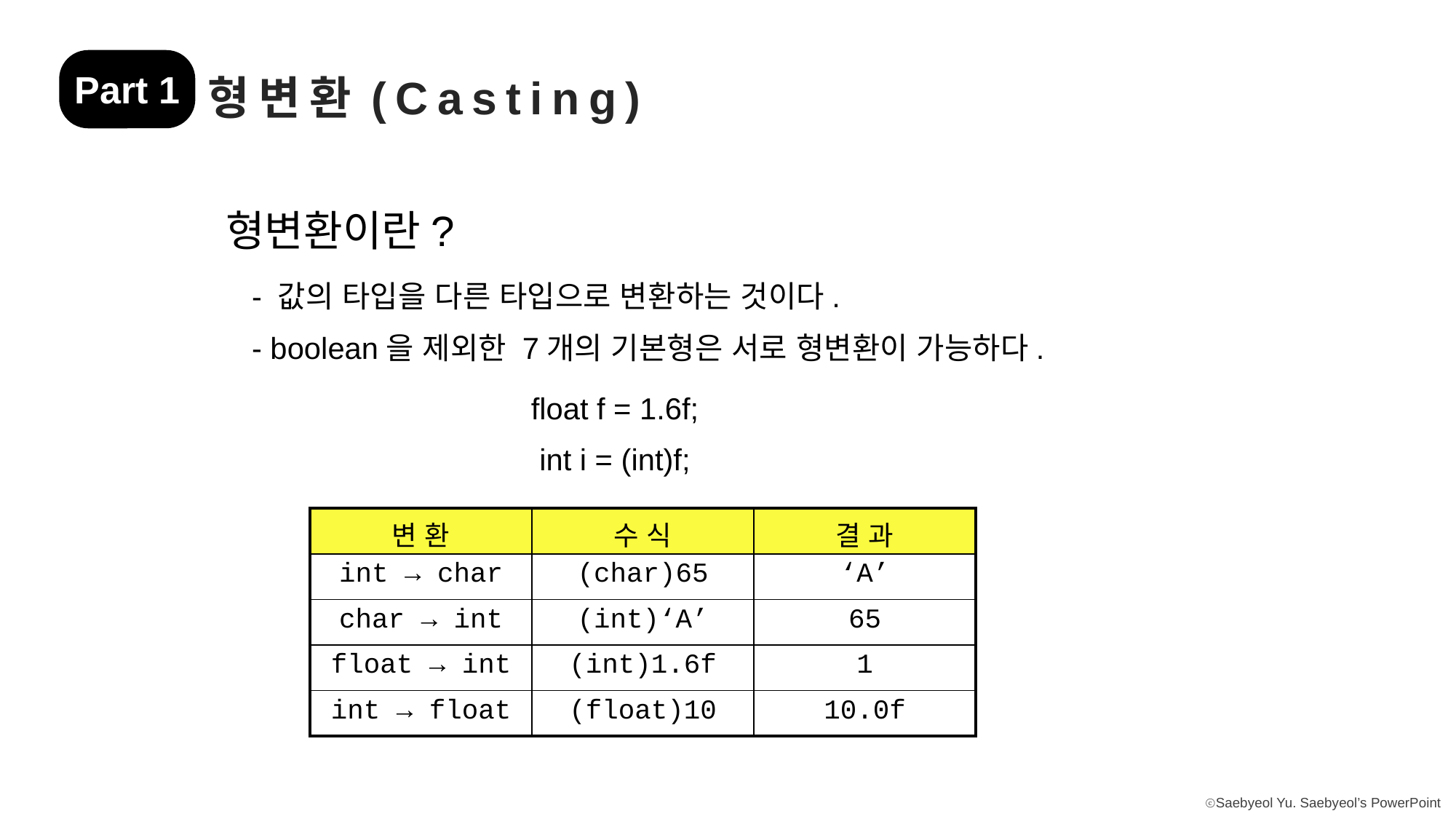

Part 1
형변환(Casting)
형변환이란?
- 값의 타입을 다른 타입으로 변환하는 것이다.
- boolean을 제외한 7개의 기본형은 서로 형변환이 가능하다.
float f = 1.6f;
int i = (int)f;
| 변 환 | 수 식 | 결 과 |
| --- | --- | --- |
| int → char | (char)65 | ‘A’ |
| char → int | (int)‘A’ | 65 |
| float → int | (int)1.6f | 1 |
| int → float | (float)10 | 10.0f |